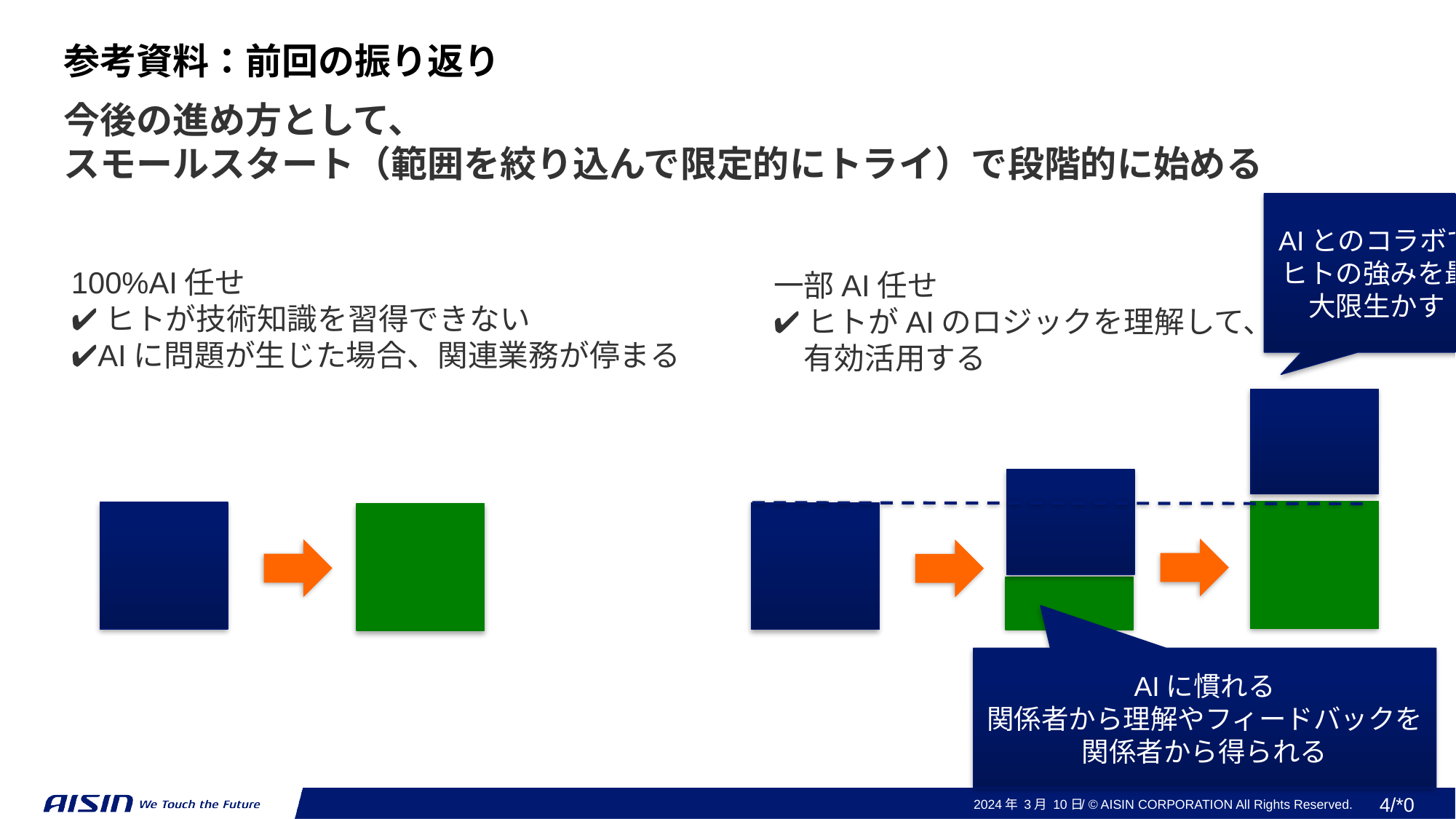

参考資料：前回の振り返り
今後の進め方として、
スモールスタート（範囲を絞り込んで限定的にトライ）で段階的に始める
AIとのコラボでヒトの強みを最大限生かす
100%AI任せ
✔︎ヒトが技術知識を習得できない
✔︎AIに問題が生じた場合、関連業務が停まる
一部AI任せ
✔︎ヒトがAIのロジックを理解して、
　有効活用する

AIに慣れる
関係者から理解やフィードバックを関係者から得られる
2024年 3月 10日